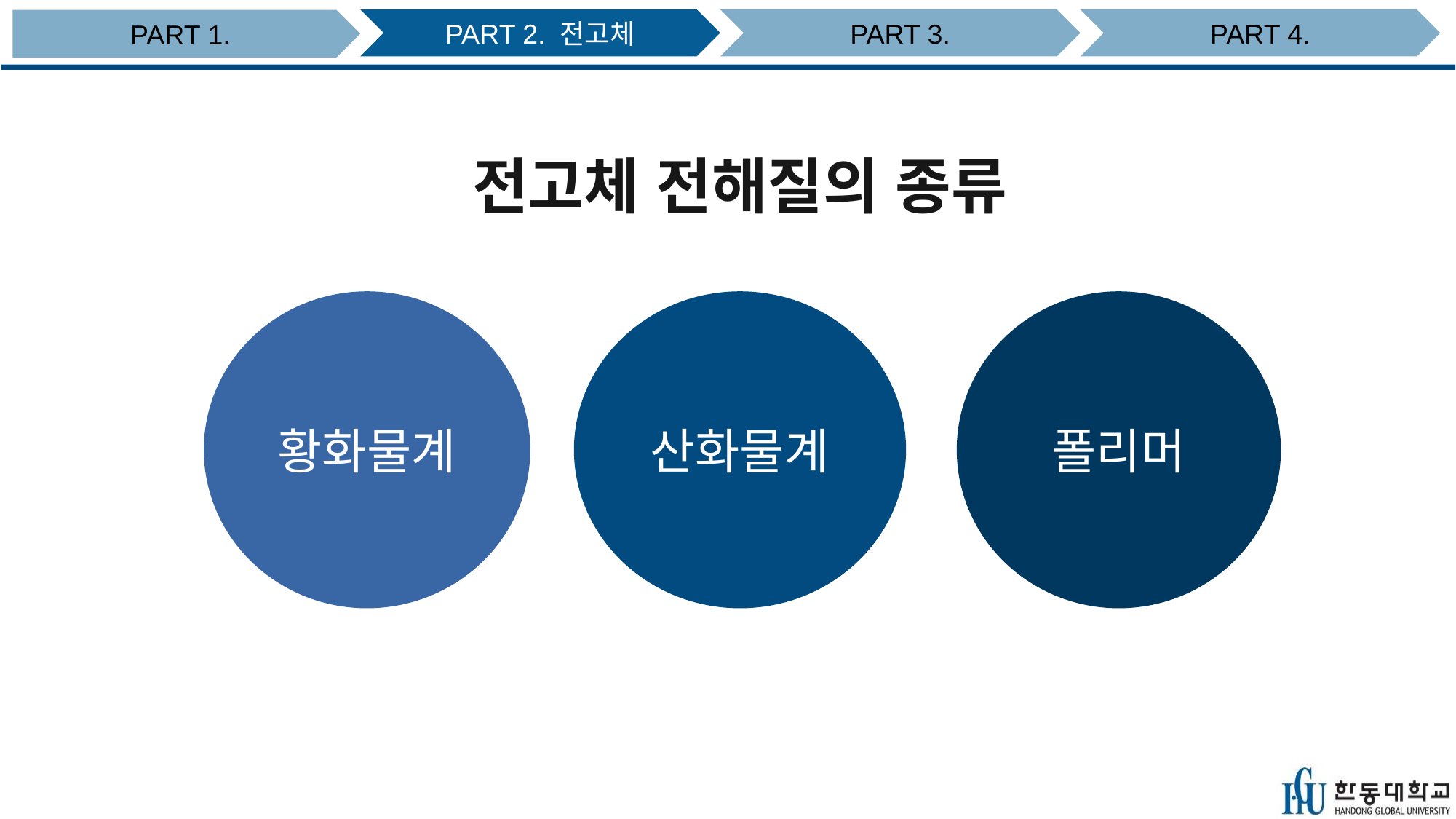

PART 4.
PART 2. 전고체
PART 3.
PART 1.
# 전고체 전해질의 종류
산화물계
황화물계
폴리머